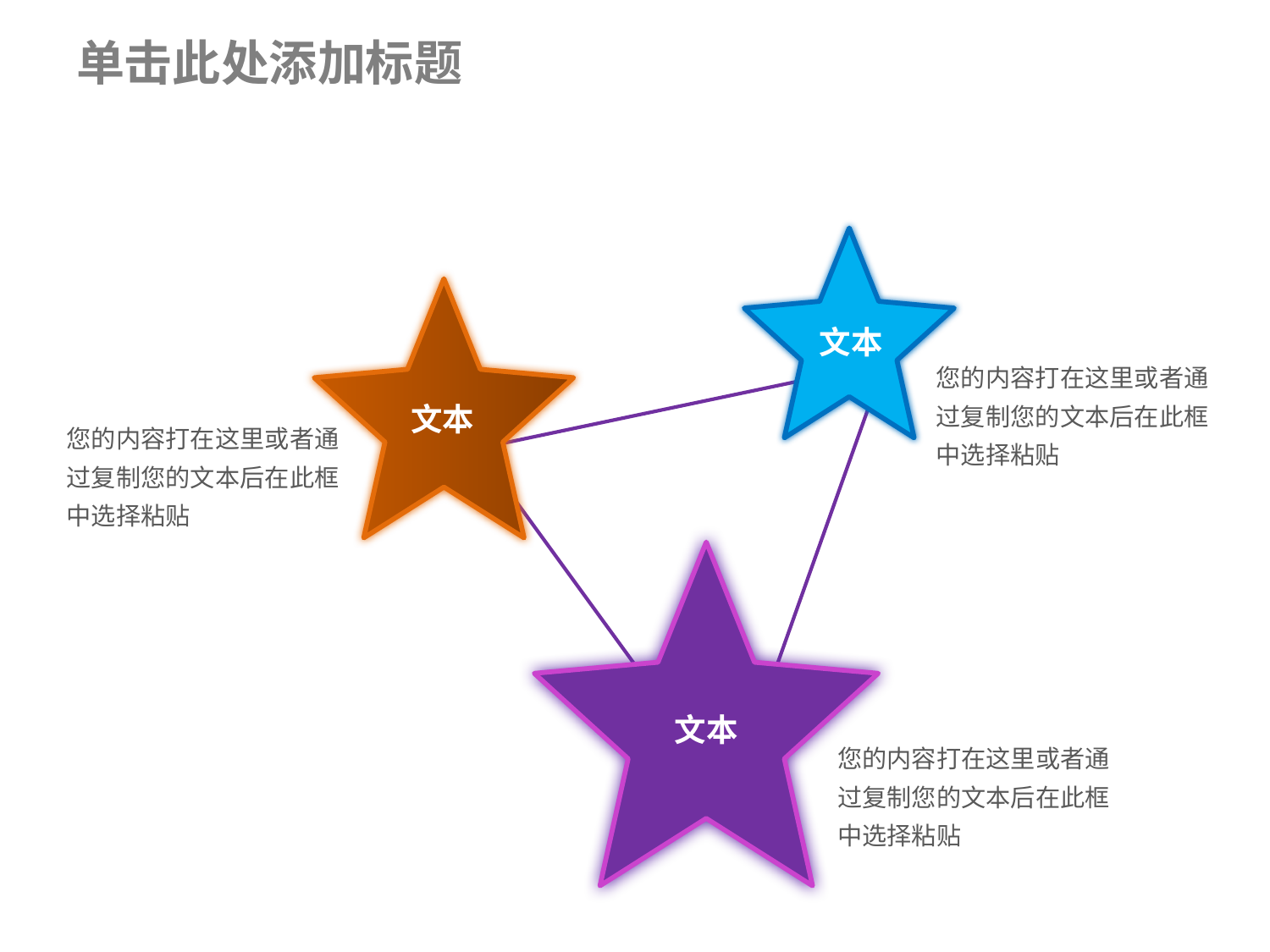

# 单击此处添加标题

文本

您的内容打在这里或者通过复制您的文本后在此框中选择粘贴
文本
您的内容打在这里或者通过复制您的文本后在此框中选择粘贴

文本
您的内容打在这里或者通过复制您的文本后在此框中选择粘贴